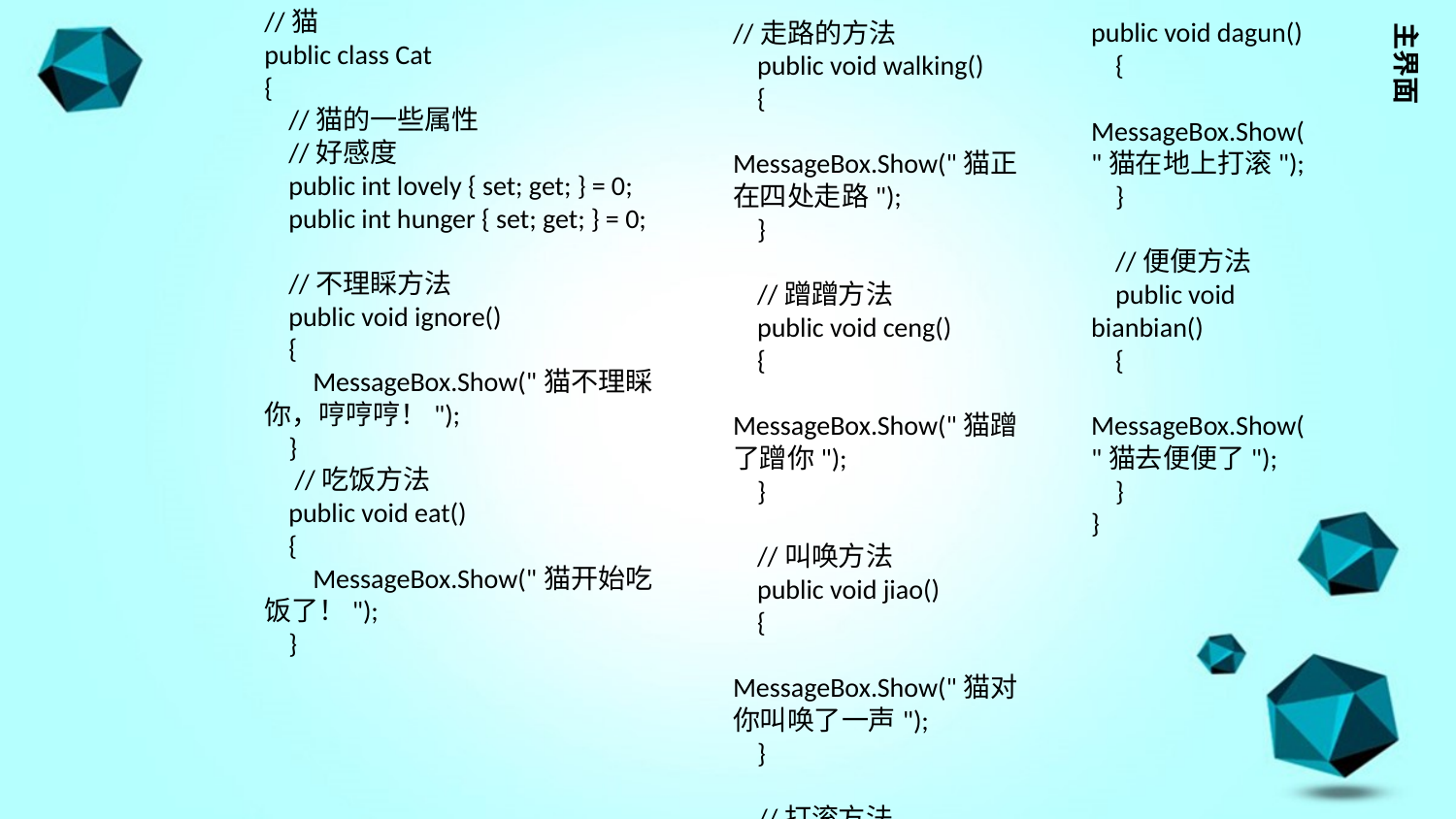

//猫
public class Cat
{
    //猫的一些属性
    //好感度
    public int lovely { set; get; } = 0;
    public int hunger { set; get; } = 0;

    //不理睬方法
    public void ignore()
    {
        MessageBox.Show("猫不理睬你，哼哼哼！");
    }
     //吃饭方法
    public void eat()
    {
        MessageBox.Show("猫开始吃饭了！");
    }
//走路的方法
    public void walking()
    {
        MessageBox.Show("猫正在四处走路");
    }

    //蹭蹭方法
    public void ceng()
    {
        MessageBox.Show("猫蹭了蹭你");
    }

    //叫唤方法
    public void jiao()
    {
        MessageBox.Show("猫对你叫唤了一声");
    }

    //打滚方法
public void dagun()
    {
        MessageBox.Show("猫在地上打滚");
    }

    //便便方法
    public void bianbian()
    {
        MessageBox.Show("猫去便便了");
    }
}
主界面